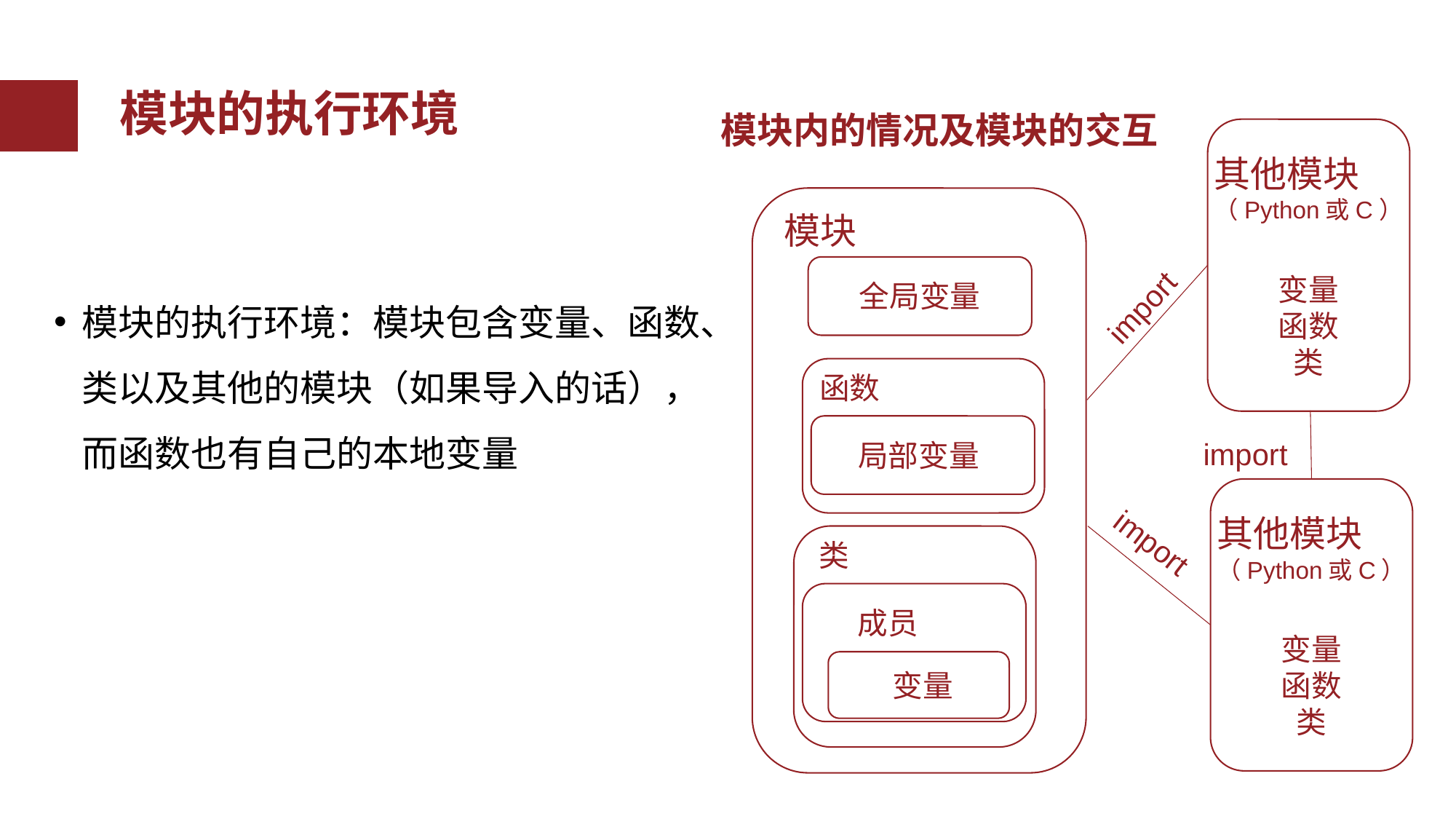

模块的执行环境

模块内的情况及模块的交互

其他模块
（Python或C）

模块

变量
函数
类
全局变量
import

函数

import
局部变量

其他模块
（Python或C）
import

类

成员
变量
函数
类

变量
模块的执行环境：模块包含变量、函数、类以及其他的模块（如果导入的话），而函数也有自己的本地变量